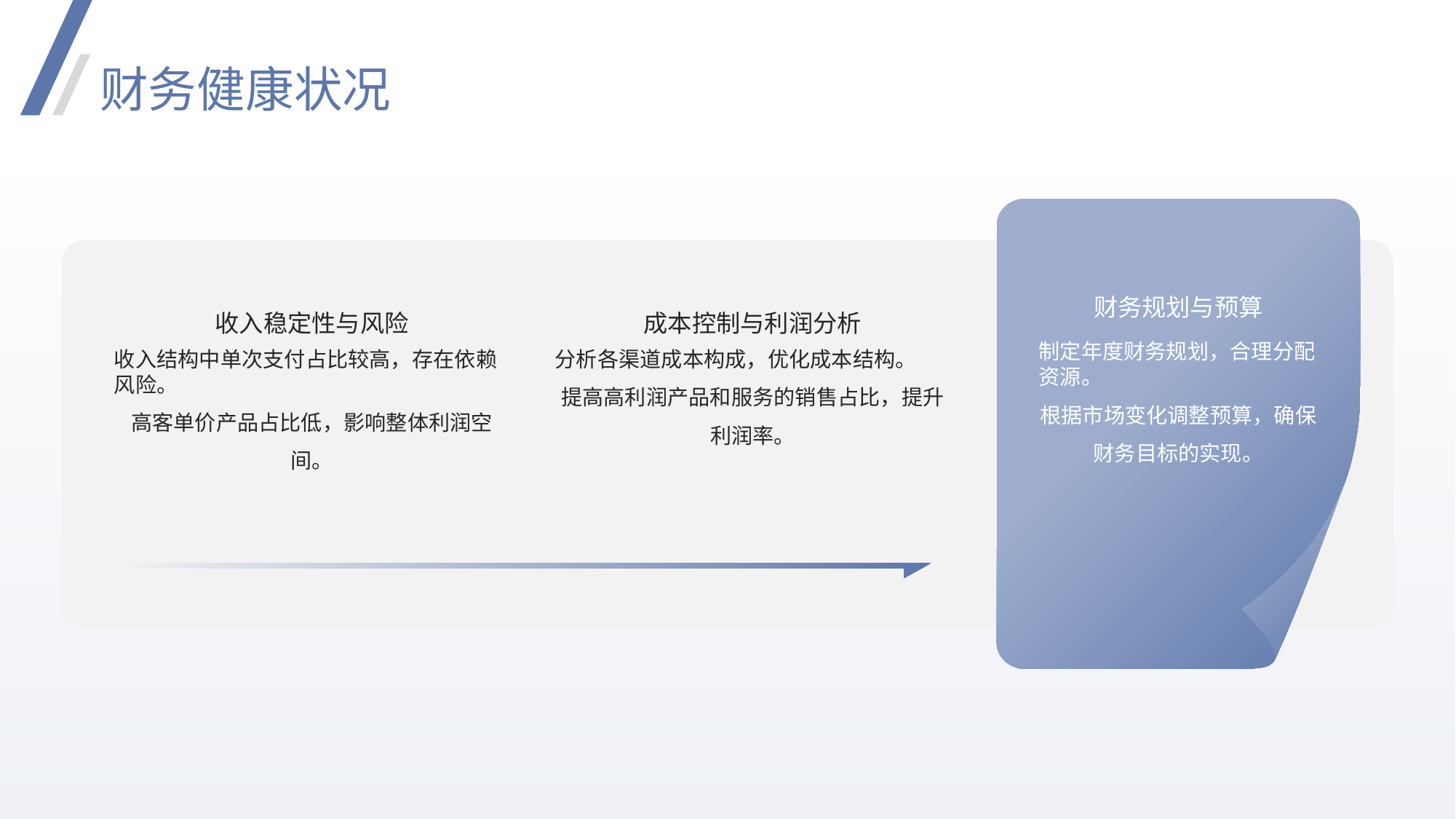

财务健康状况

财务规划与预算

收入稳定性与风险
成本控制与利润分析
制定年度财务规划，合理分配资源。
根据市场变化调整预算，确保财务目标的实现。
收入结构中单次支付占比较高，存在依赖风险。
高客单价产品占比低，影响整体利润空间。
分析各渠道成本构成，优化成本结构。
提高高利润产品和服务的销售占比，提升利润率。